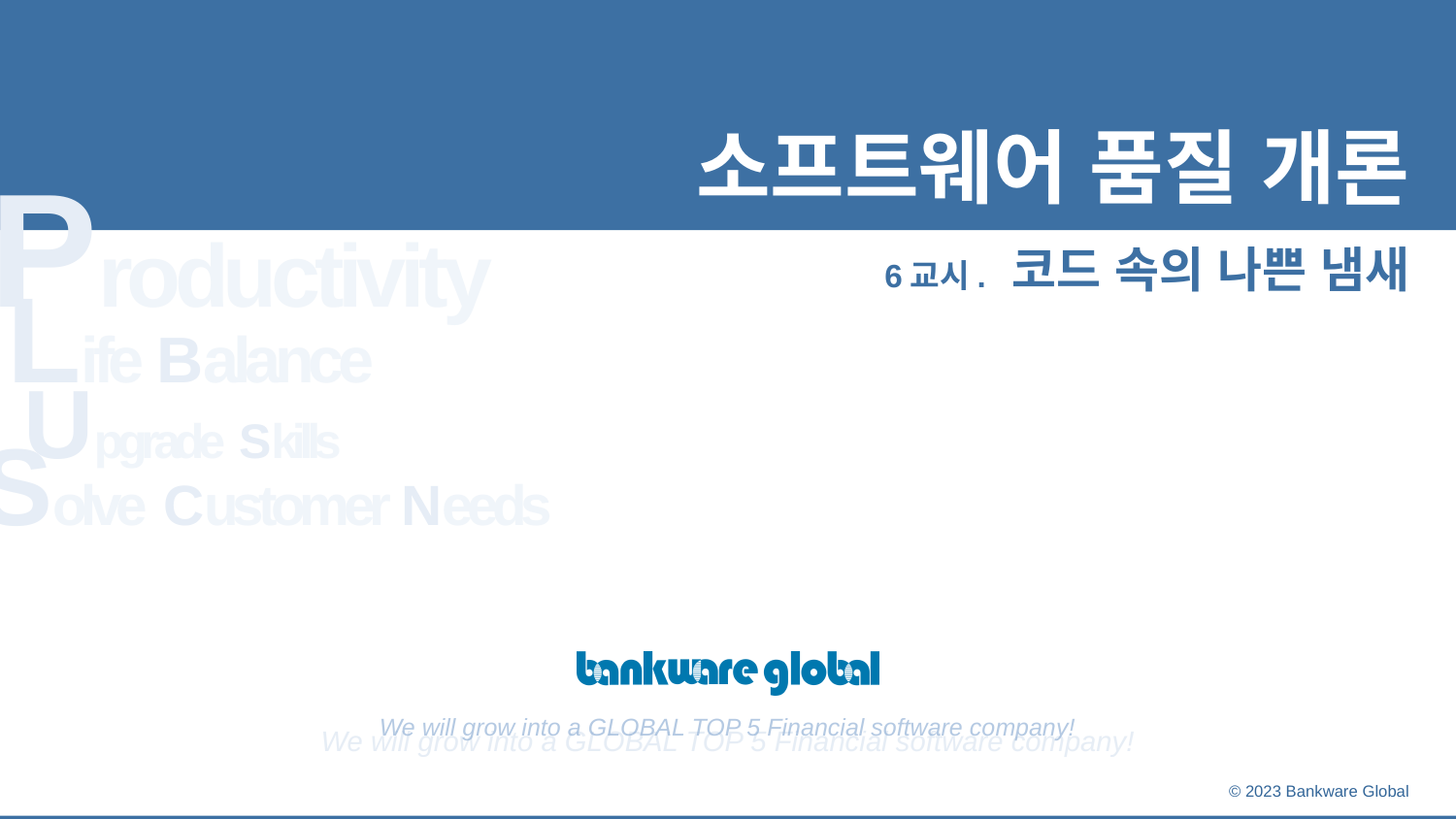

# 소프트웨어 품질 개론
6교시.  코드 속의 나쁜 냄새